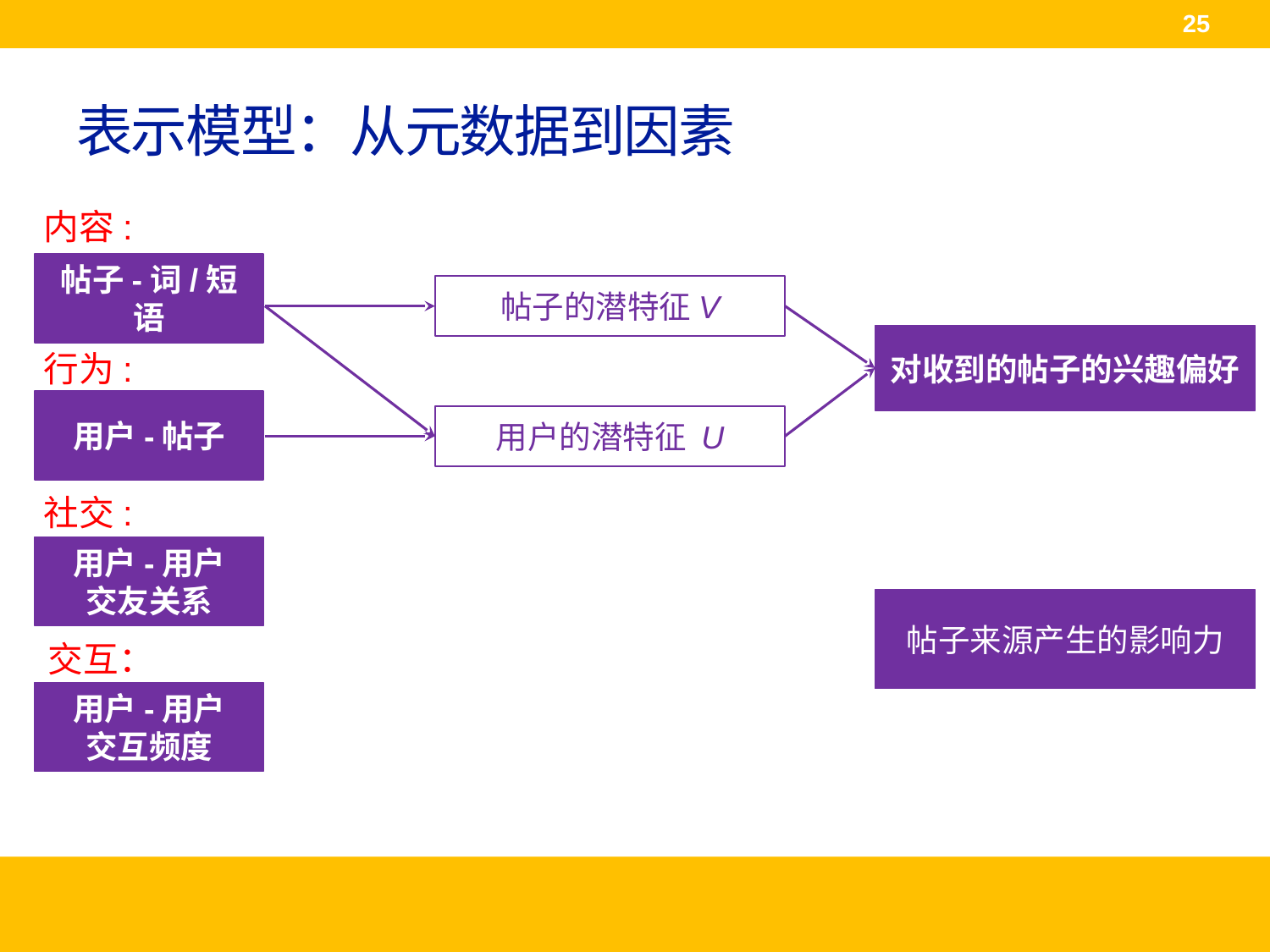

25
# 表示模型：从元数据到因素
内容:
帖子-词/短语
帖子的潜特征V
对收到的帖子的兴趣偏好
行为:
用户-帖子
用户的潜特征 U
社交:
用户-用户
交友关系
帖子来源产生的影响力
交互：
用户-用户
交互频度